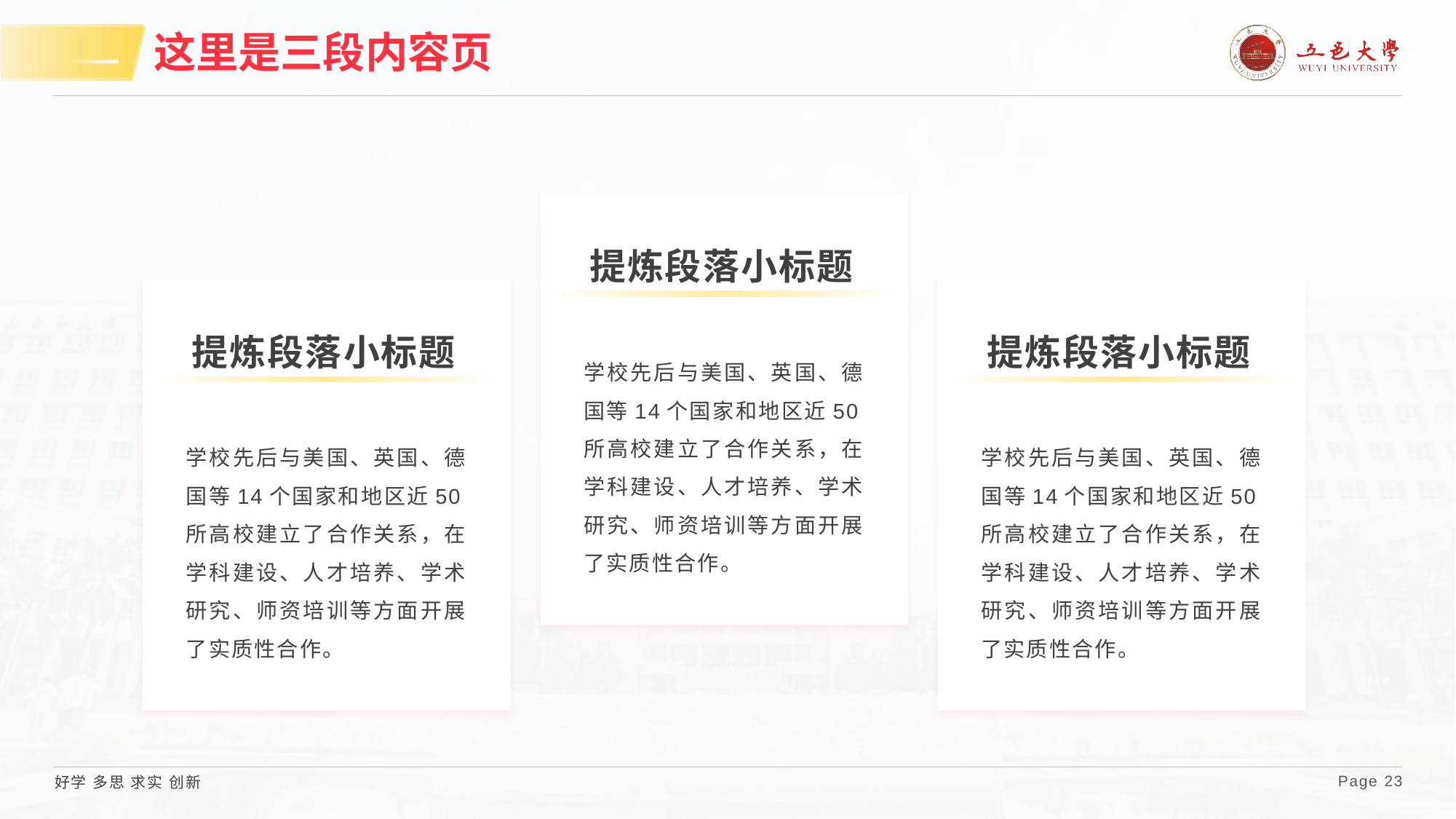

# 这里是三段内容页

提炼段落小标题

提炼段落小标题
提炼段落小标题
学校先后与美国、英国、德国等14个国家和地区近50所高校建立了合作关系，在学科建设、人才培养、学术研究、师资培训等方面开展了实质性合作。

学校先后与美国、英国、德国等14个国家和地区近50所高校建立了合作关系，在学科建设、人才培养、学术研究、师资培训等方面开展了实质性合作。
学校先后与美国、英国、德国等14个国家和地区近50所高校建立了合作关系，在学科建设、人才培养、学术研究、师资培训等方面开展了实质性合作。